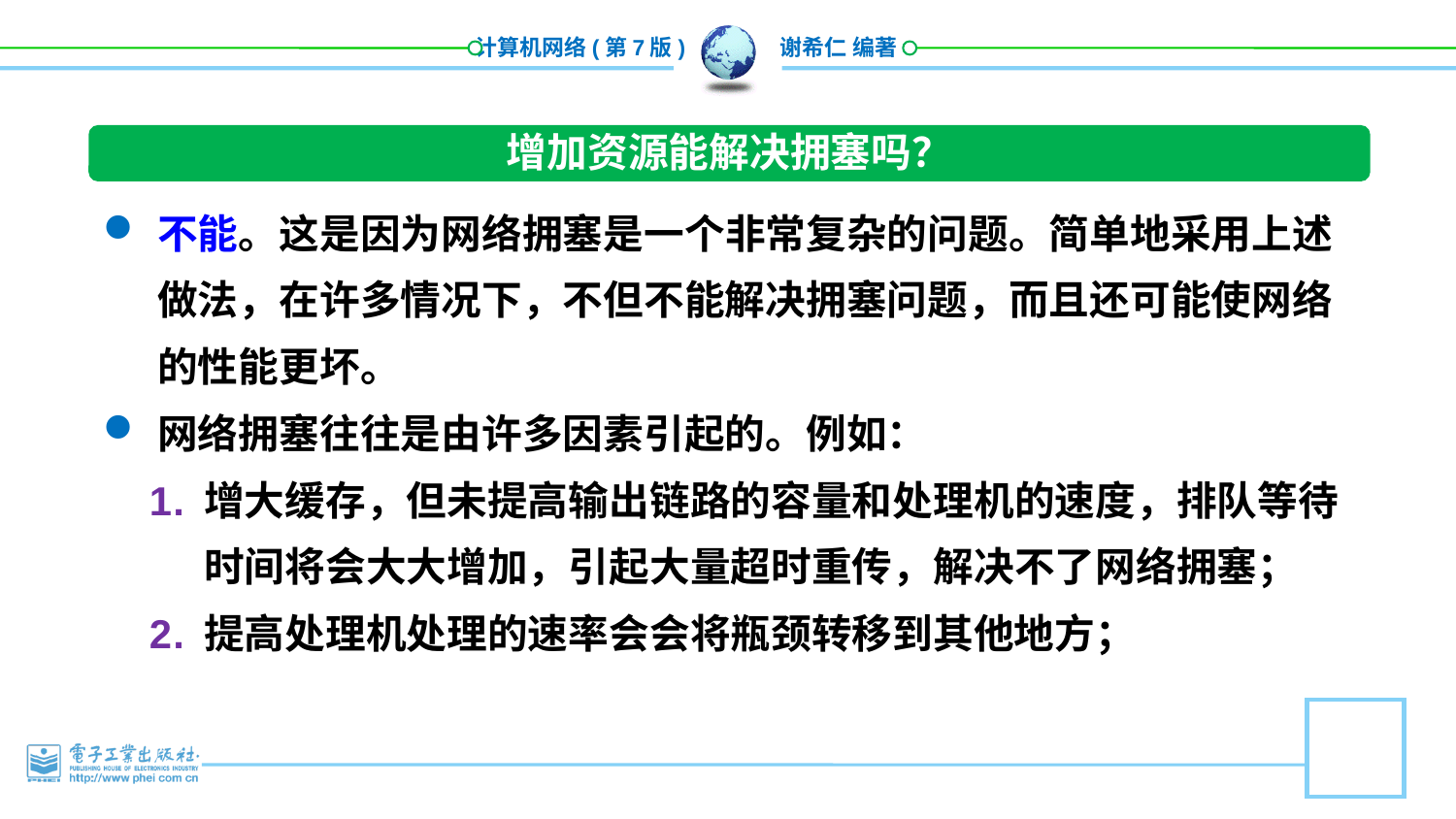

增加资源能解决拥塞吗？

不能。这是因为网络拥塞是一个非常复杂的问题。简单地采用上述做法，在许多情况下，不但不能解决拥塞问题，而且还可能使网络的性能更坏。
网络拥塞往往是由许多因素引起的。例如：
增大缓存，但未提高输出链路的容量和处理机的速度，排队等待时间将会大大增加，引起大量超时重传，解决不了网络拥塞；
提高处理机处理的速率会会将瓶颈转移到其他地方；